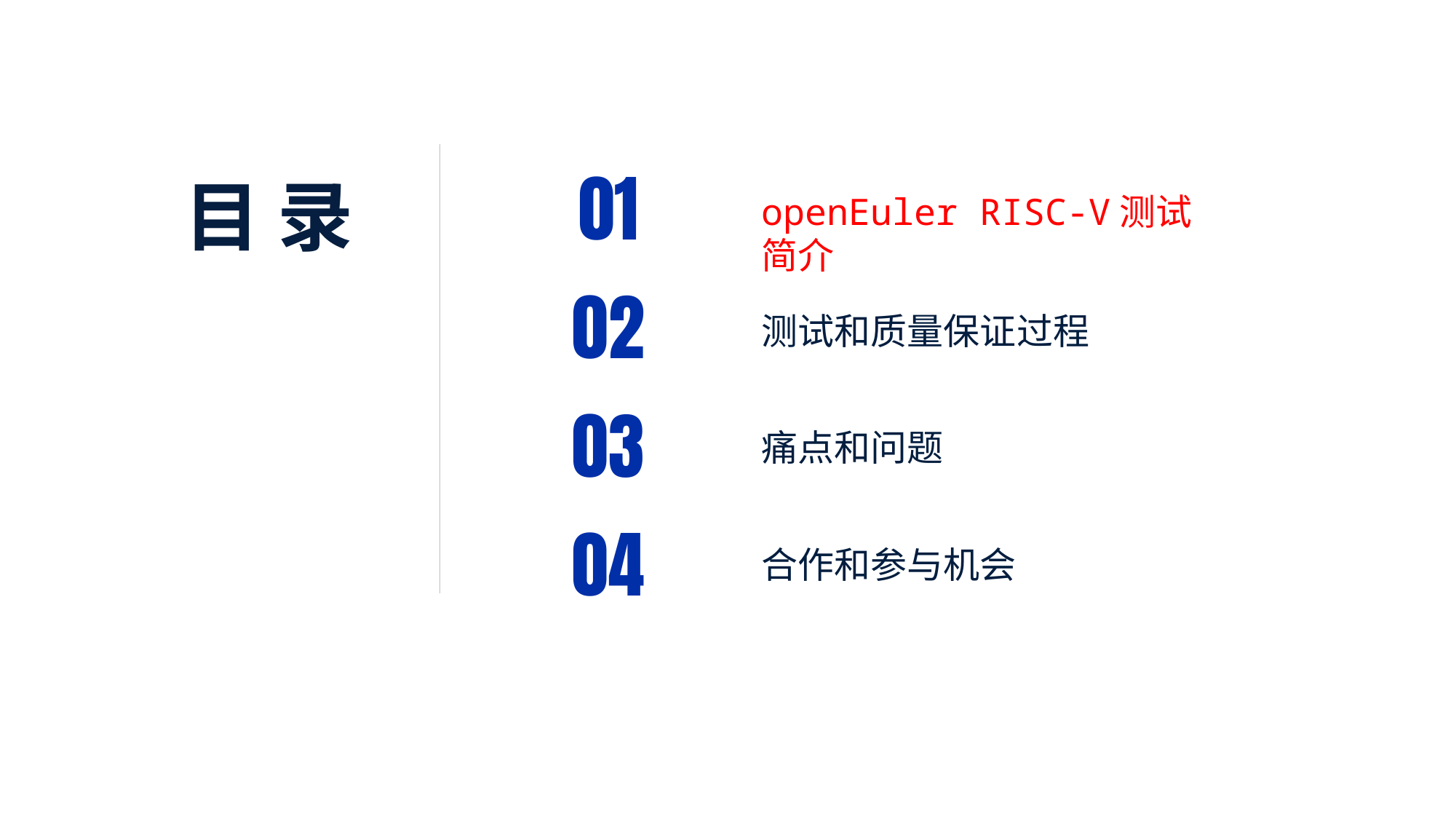

01
目 录
openEuler RISC-V测试简介
02
测试和质量保证过程
03
痛点和问题
04
合作和参与机会